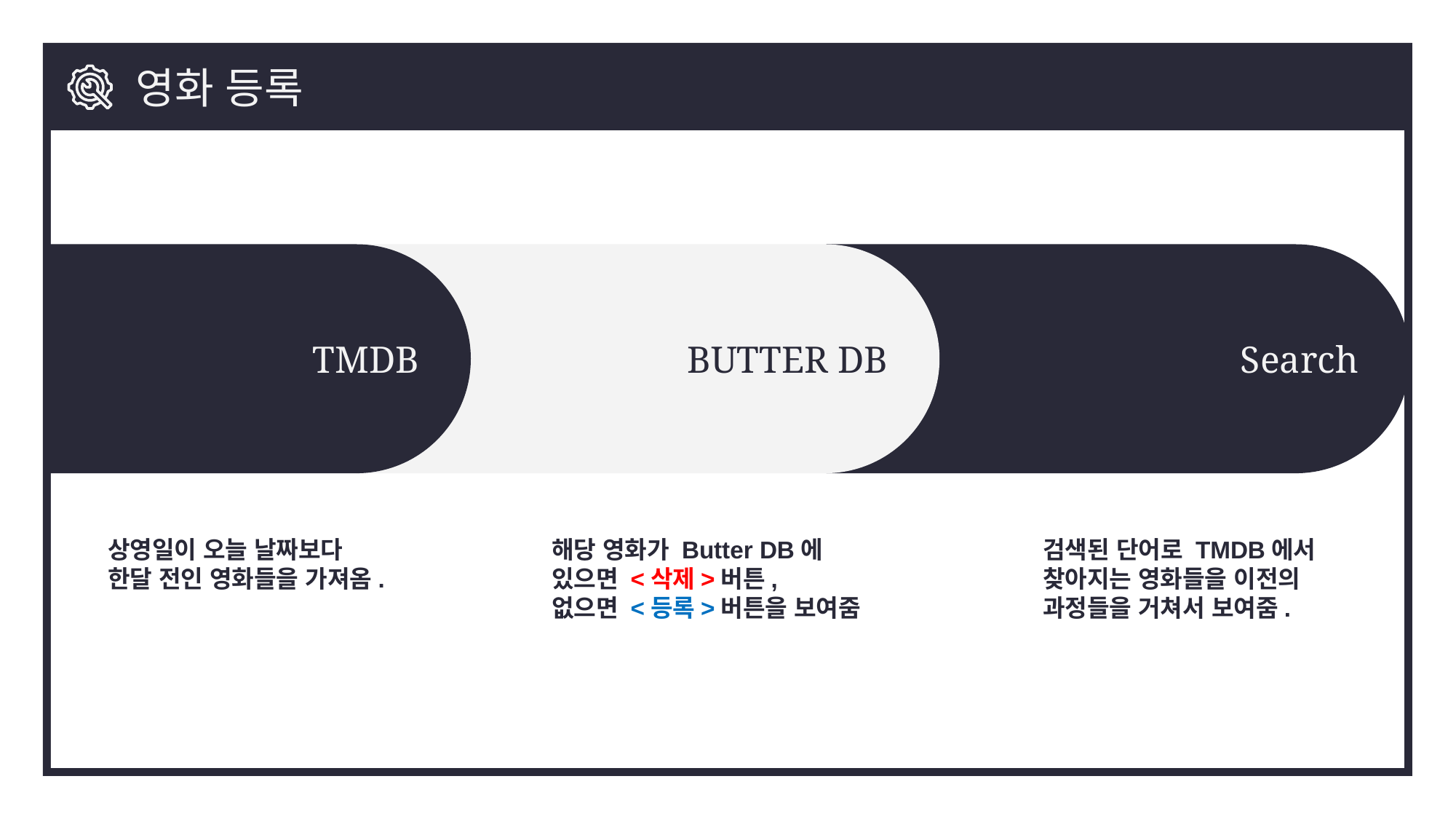

영화 등록

TMDB
BUTTER DB
Search
상영일이 오늘 날짜보다
한달 전인 영화들을 가져옴.
해당 영화가 Butter DB에
있으면 <삭제>버튼,
없으면 <등록>버튼을 보여줌
검색된 단어로 TMDB에서 찾아지는 영화들을 이전의 과정들을 거쳐서 보여줌.